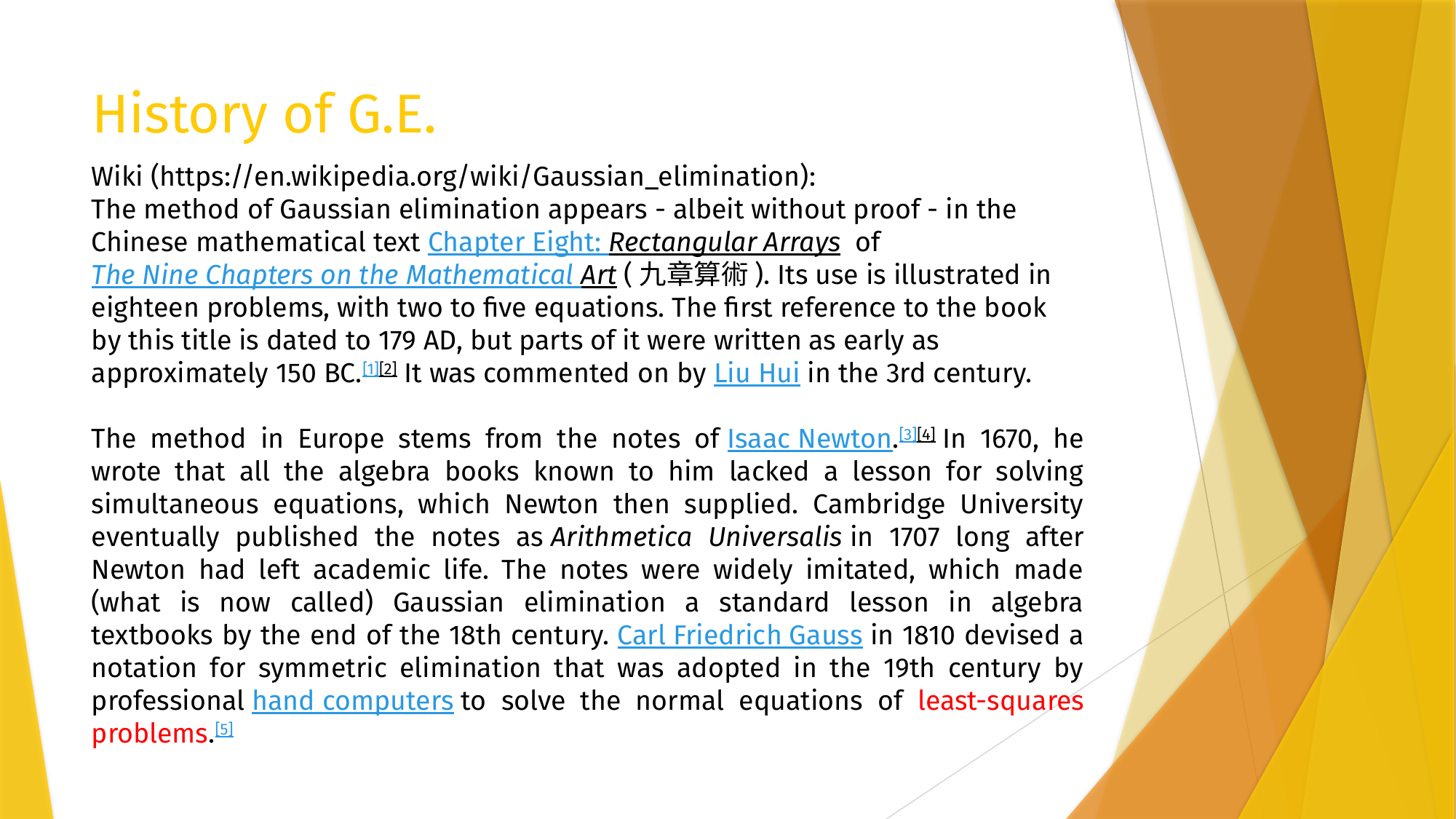

# History of G.E.
Wiki (https://en.wikipedia.org/wiki/Gaussian_elimination):
The method of Gaussian elimination appears - albeit without proof - in the Chinese mathematical text Chapter Eight: Rectangular Arrays  of The Nine Chapters on the Mathematical Art (九章算術). Its use is illustrated in eighteen problems, with two to five equations. The first reference to the book by this title is dated to 179 AD, but parts of it were written as early as approximately 150 BC.[1][2] It was commented on by Liu Hui in the 3rd century.

The method in Europe stems from the notes of Isaac Newton.[3][4] In 1670, he wrote that all the algebra books known to him lacked a lesson for solving simultaneous equations, which Newton then supplied. Cambridge University eventually published the notes as Arithmetica Universalis in 1707 long after Newton had left academic life. The notes were widely imitated, which made (what is now called) Gaussian elimination a standard lesson in algebra textbooks by the end of the 18th century. Carl Friedrich Gauss in 1810 devised a notation for symmetric elimination that was adopted in the 19th century by professional hand computers to solve the normal equations of least-squares problems.[5]